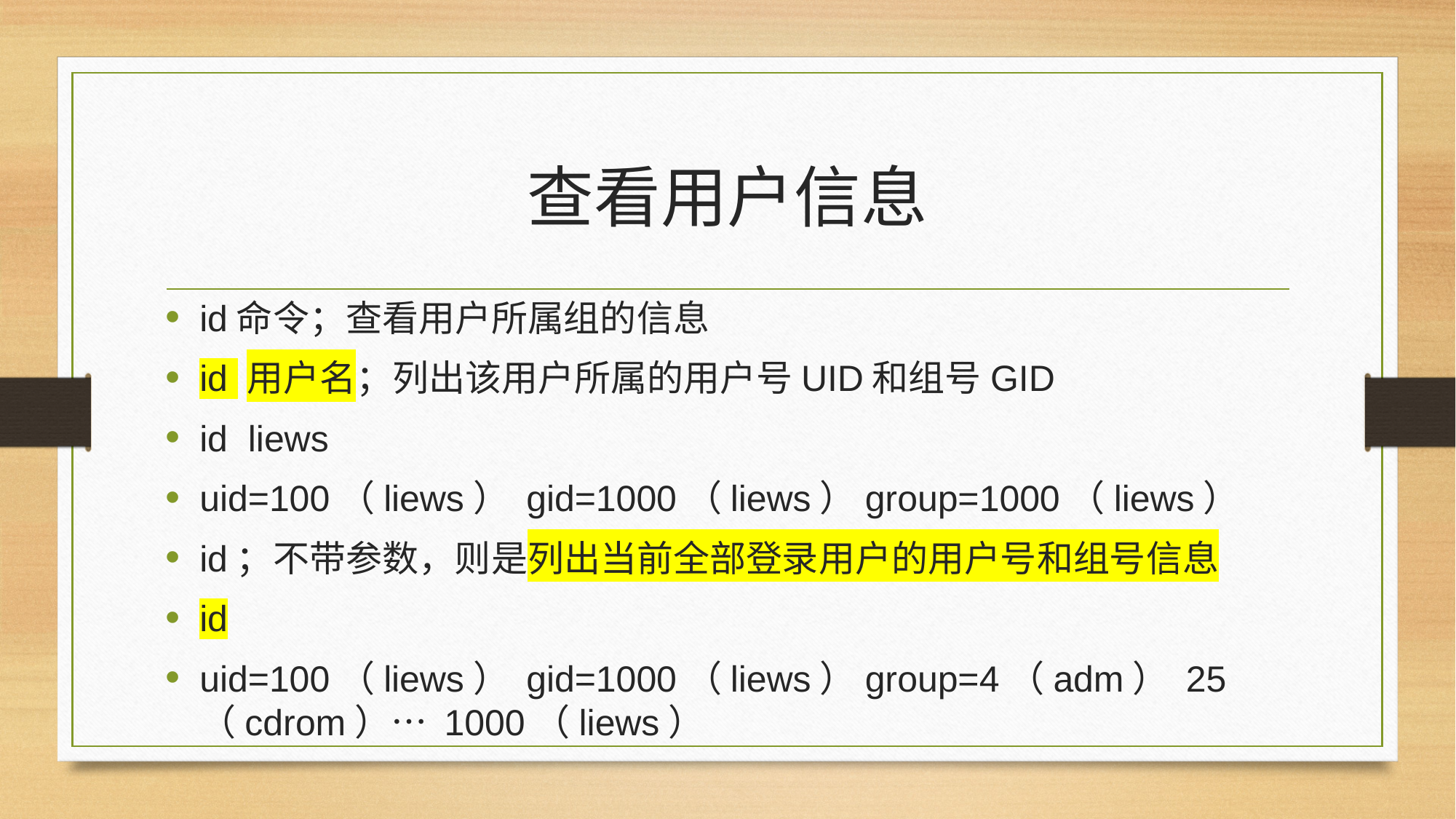

# 查看用户信息
id命令；查看用户所属组的信息
id 用户名；列出该用户所属的用户号UID和组号GID
id  liews
uid=100（liews） gid=1000（liews）group=1000（liews）
id；不带参数，则是列出当前全部登录用户的用户号和组号信息
id
uid=100（liews） gid=1000（liews）group=4（adm） 25（cdrom）… 1000（liews）